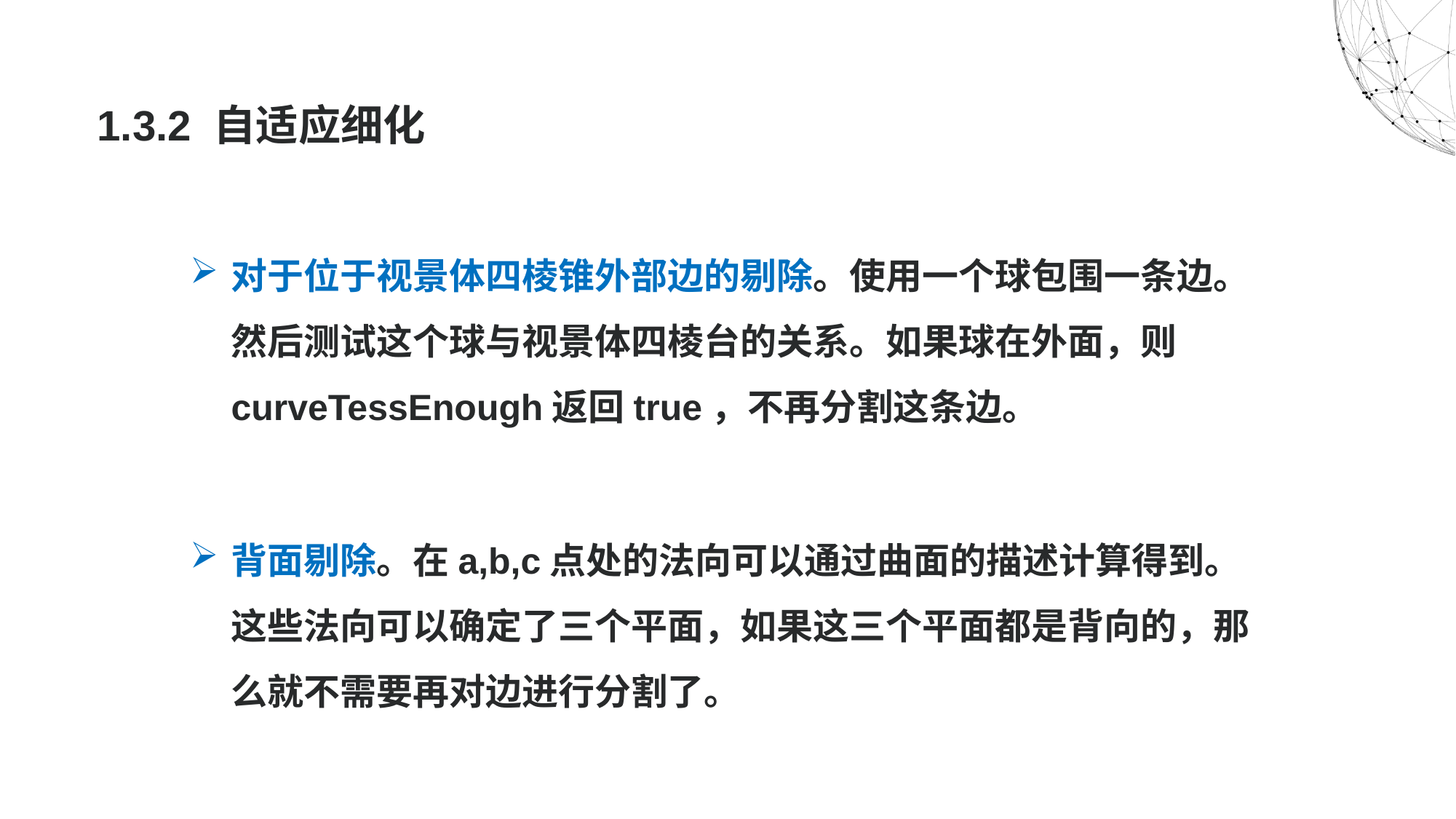

# 1.3.2 自适应细化
对于位于视景体四棱锥外部边的剔除。使用一个球包围一条边。然后测试这个球与视景体四棱台的关系。如果球在外面，则curveTessEnough返回true，不再分割这条边。

背面剔除。在a,b,c点处的法向可以通过曲面的描述计算得到。这些法向可以确定了三个平面，如果这三个平面都是背向的，那么就不需要再对边进行分割了。